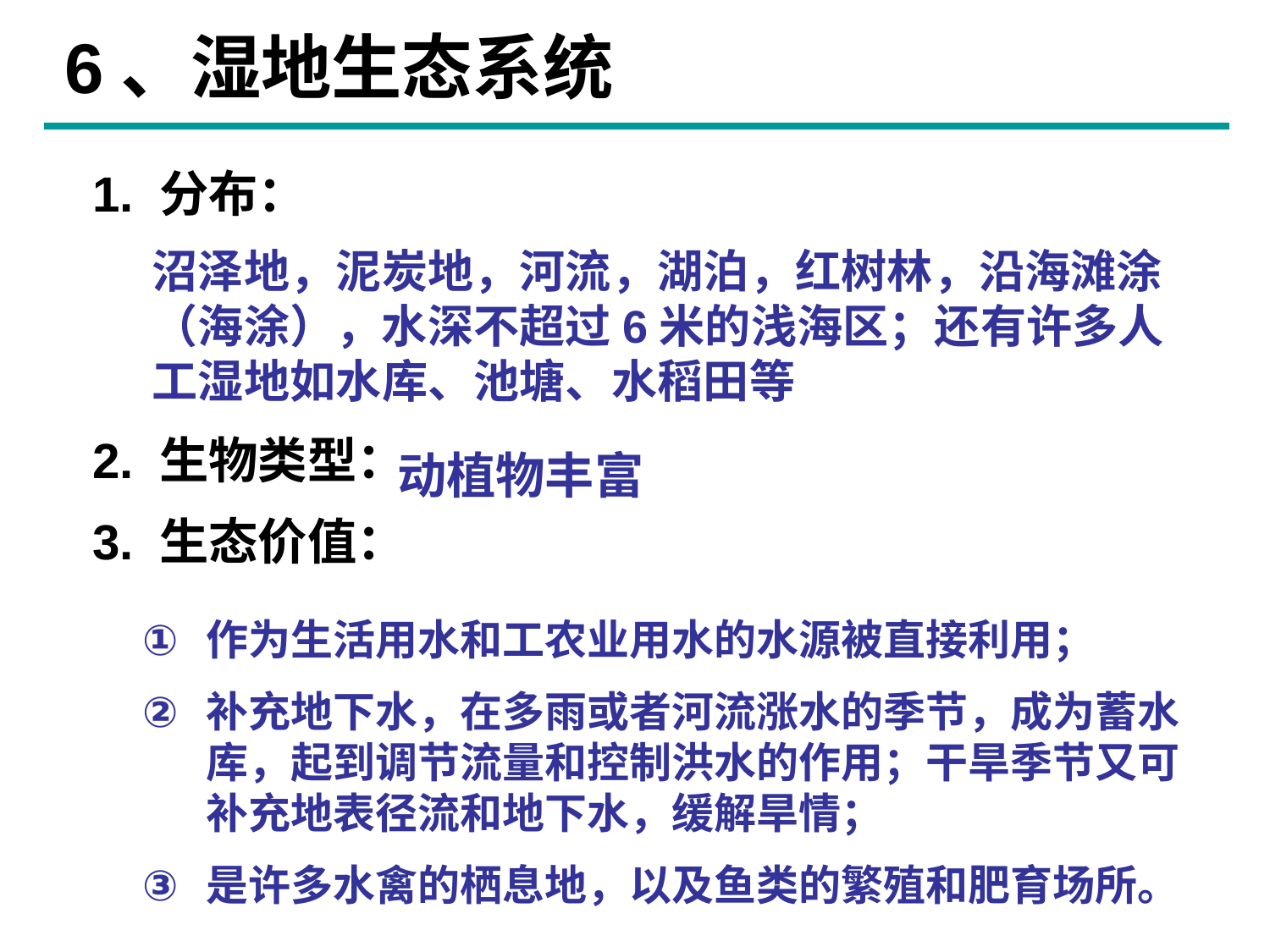

# 6、湿地生态系统
1. 分布：

2. 生物类型：
3. 生态价值：
沼泽地，泥炭地，河流，湖泊，红树林，沿海滩涂（海涂），水深不超过6米的浅海区；还有许多人工湿地如水库、池塘、水稻田等
动植物丰富
作为生活用水和工农业用水的水源被直接利用；
补充地下水，在多雨或者河流涨水的季节，成为蓄水库，起到调节流量和控制洪水的作用；干旱季节又可补充地表径流和地下水，缓解旱情；
是许多水禽的栖息地，以及鱼类的繁殖和肥育场所。